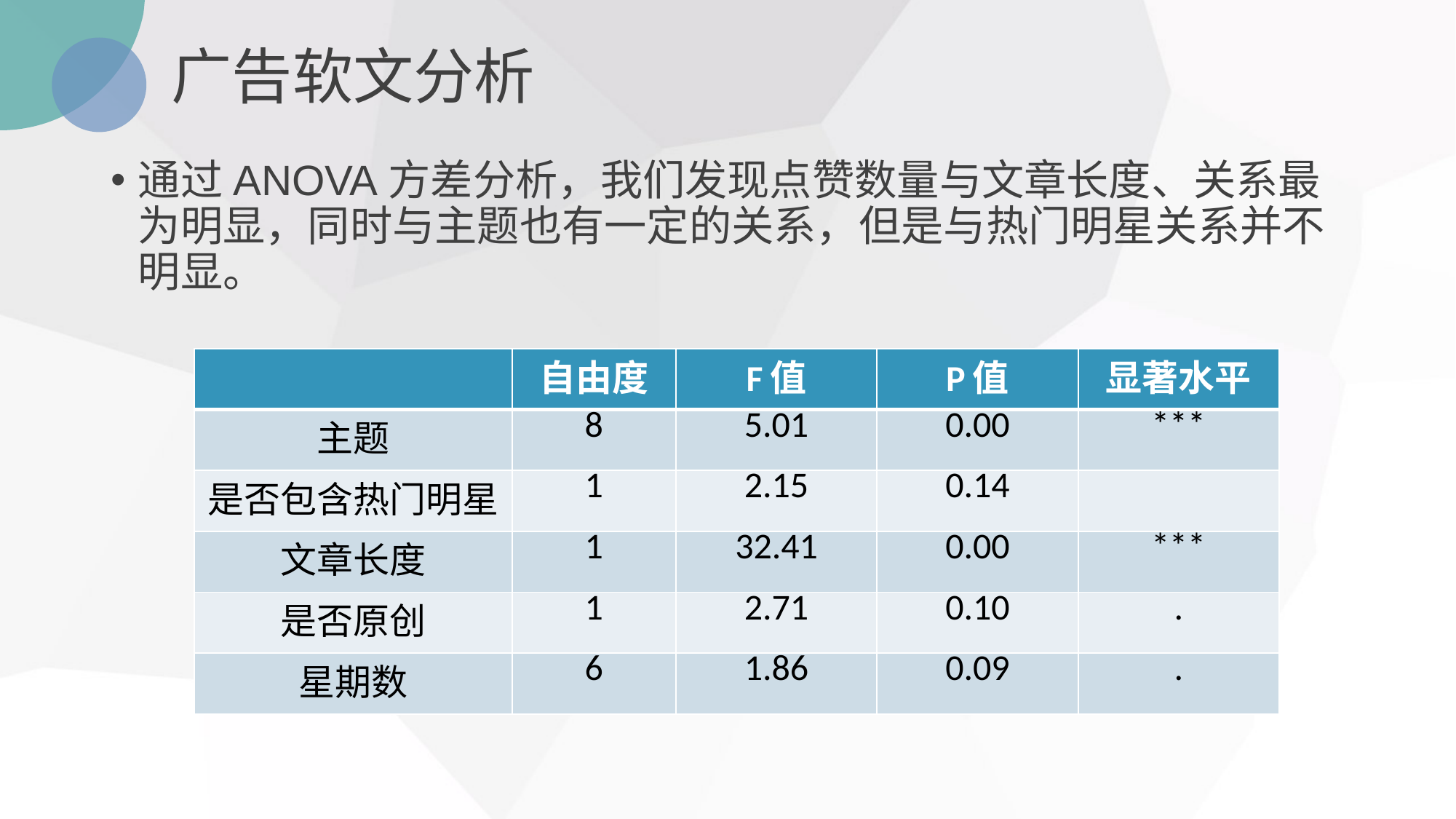

# 广告软文分析
通过ANOVA方差分析，我们发现点赞数量与文章长度、关系最为明显，同时与主题也有一定的关系，但是与热门明星关系并不明显。
|  | 自由度 | F值 | P值 | 显著水平 |
| --- | --- | --- | --- | --- |
| 主题 | 8 | 5.01 | 0.00 | \*\*\* |
| 是否包含热门明星 | 1 | 2.15 | 0.14 |  |
| 文章长度 | 1 | 32.41 | 0.00 | \*\*\* |
| 是否原创 | 1 | 2.71 | 0.10 | . |
| 星期数 | 6 | 1.86 | 0.09 | . |